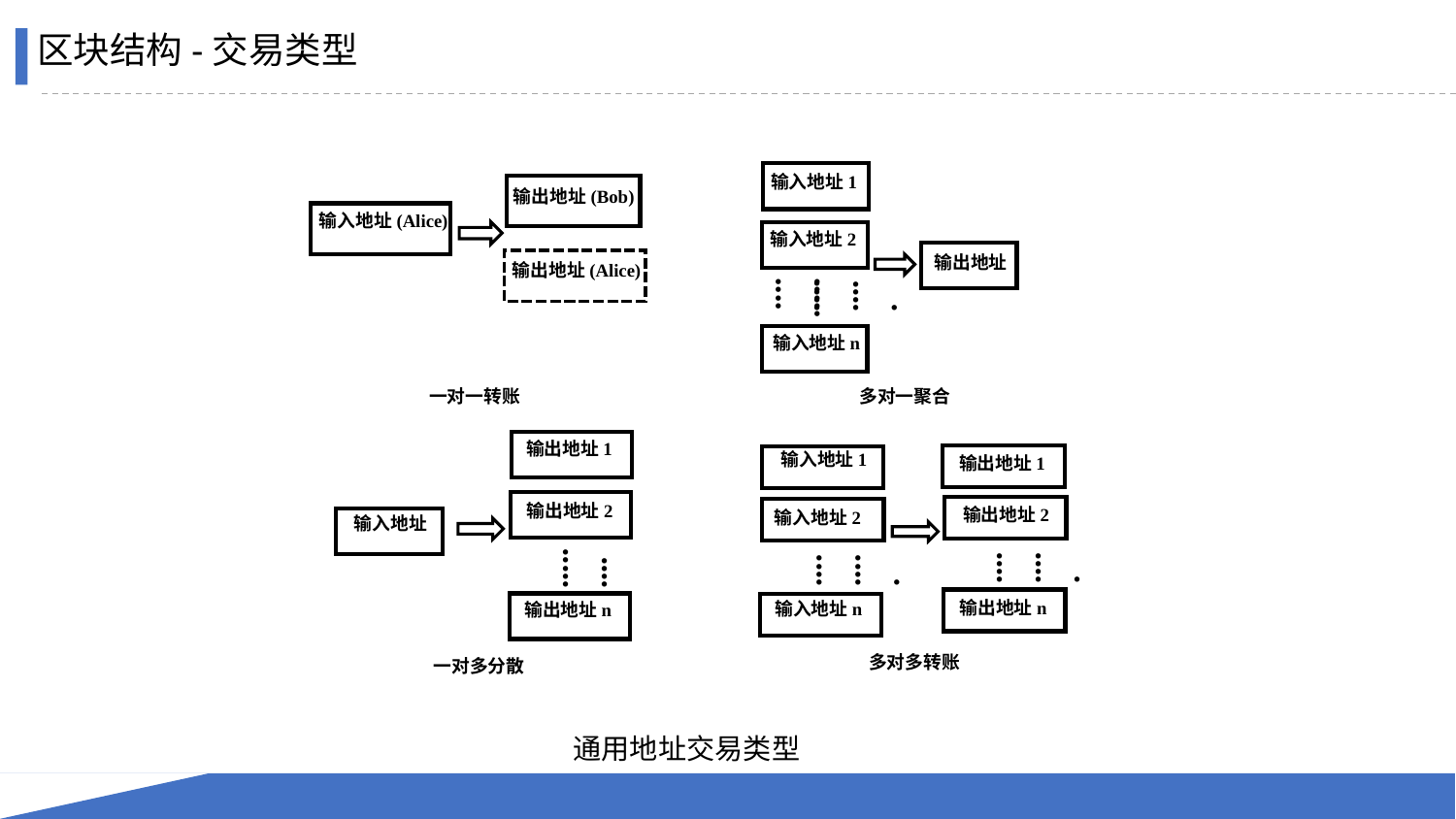

区块结构-交易类型

输入地址1

.........
.........
输入地址2
输出地址
输入地址n

输入地址(Alice)
输出地址(Bob)
输出地址(Alice)
一对一转账
多对一聚合
输出地址1
输出地址2
输入地址
输出地址n

.........

输入地址1
输出地址1

.........

.........

输出地址2
输入地址2
输出地址n
输入地址n
多对多转账
一对多分散
通用地址交易类型
13